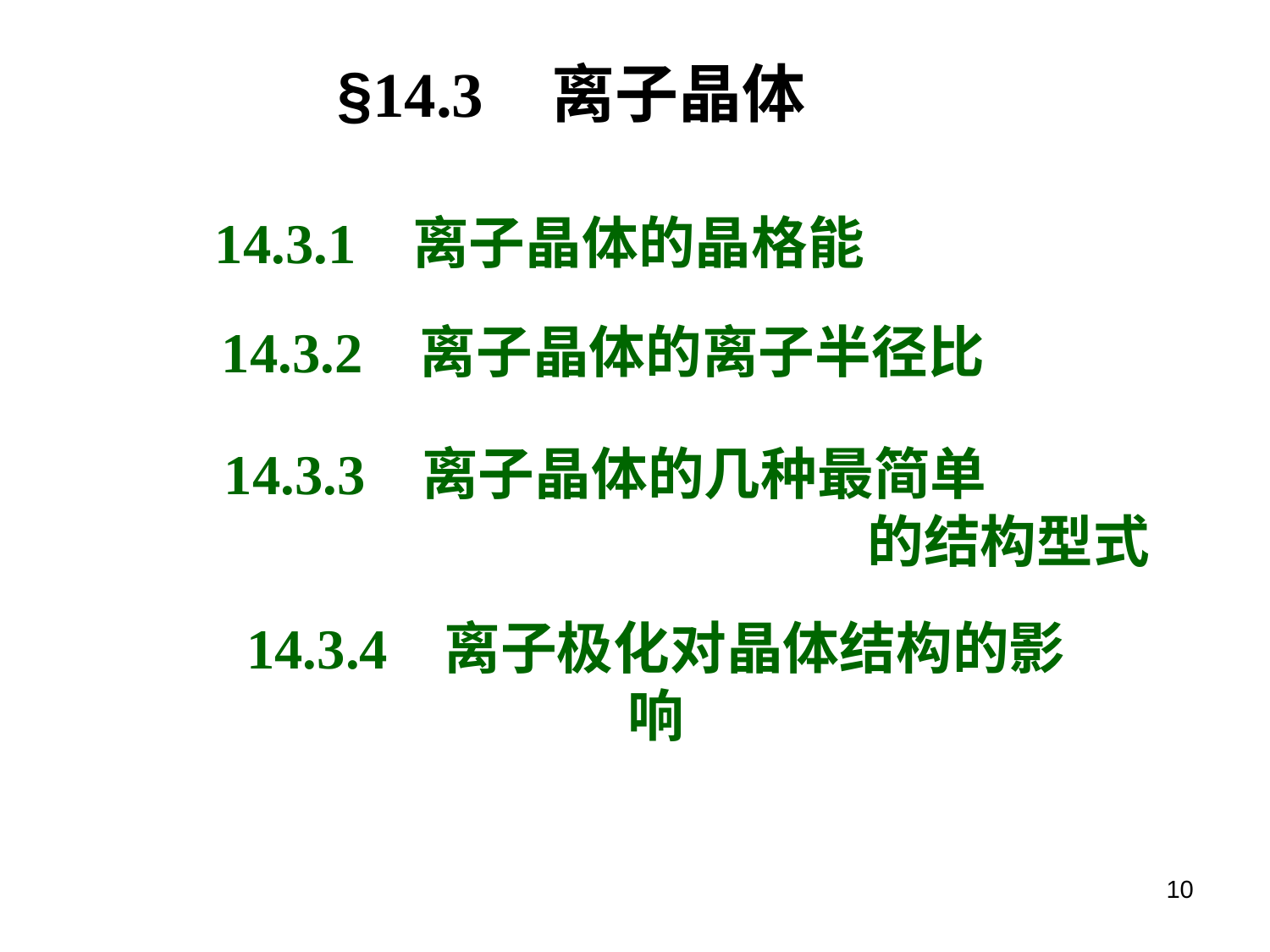

# §14.3   离子晶体
14.3.1   离子晶体的晶格能
14.3.2   离子晶体的离子半径比
14.3.3   离子晶体的几种最简单
                                               的结构型式
14.3.4   离子极化对晶体结构的影响
10